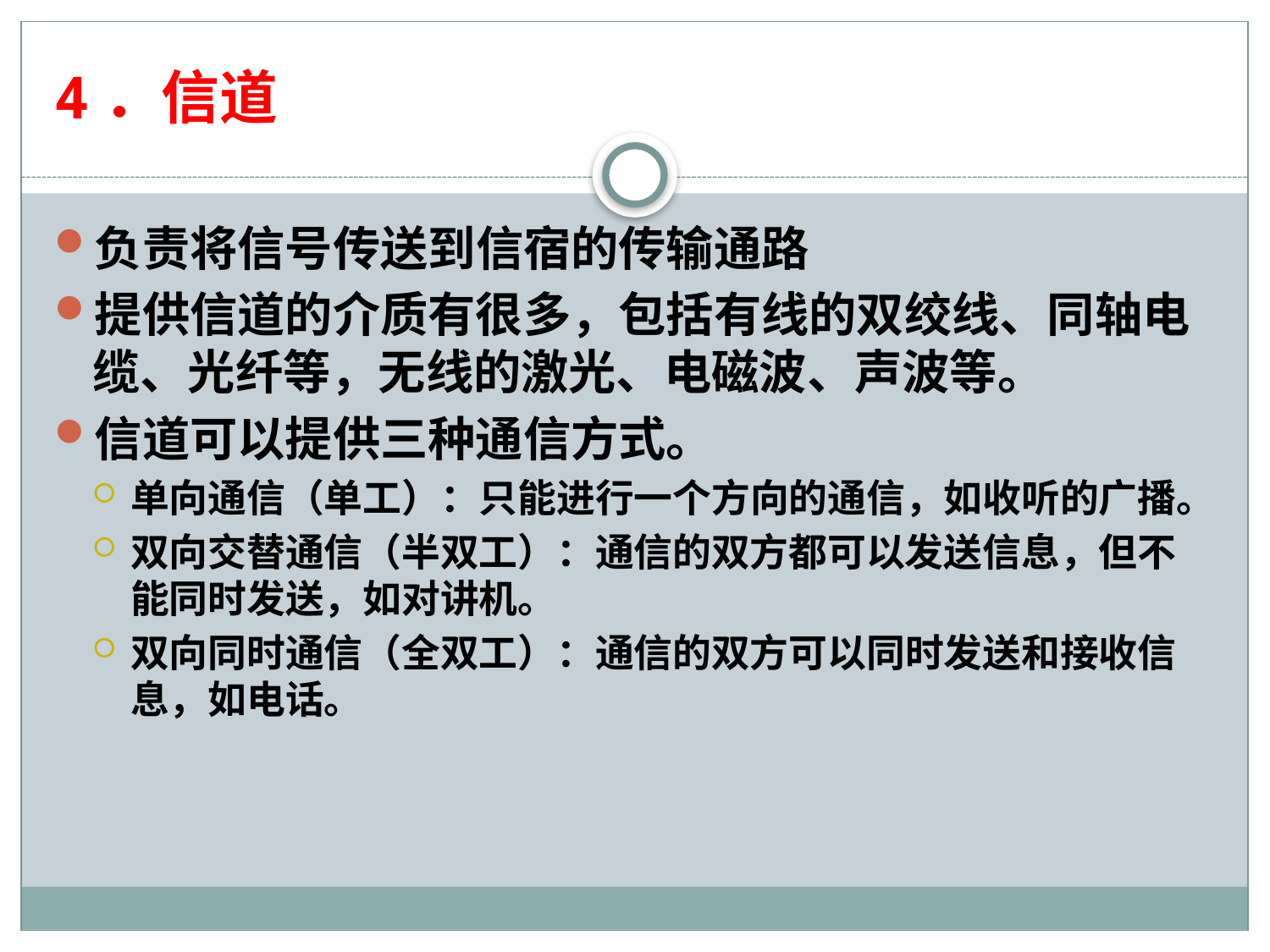

# 4．信道
负责将信号传送到信宿的传输通路
提供信道的介质有很多，包括有线的双绞线、同轴电缆、光纤等，无线的激光、电磁波、声波等。
信道可以提供三种通信方式。
单向通信（单工）：只能进行一个方向的通信，如收听的广播。
双向交替通信（半双工）：通信的双方都可以发送信息，但不能同时发送，如对讲机。
双向同时通信（全双工）：通信的双方可以同时发送和接收信息，如电话。